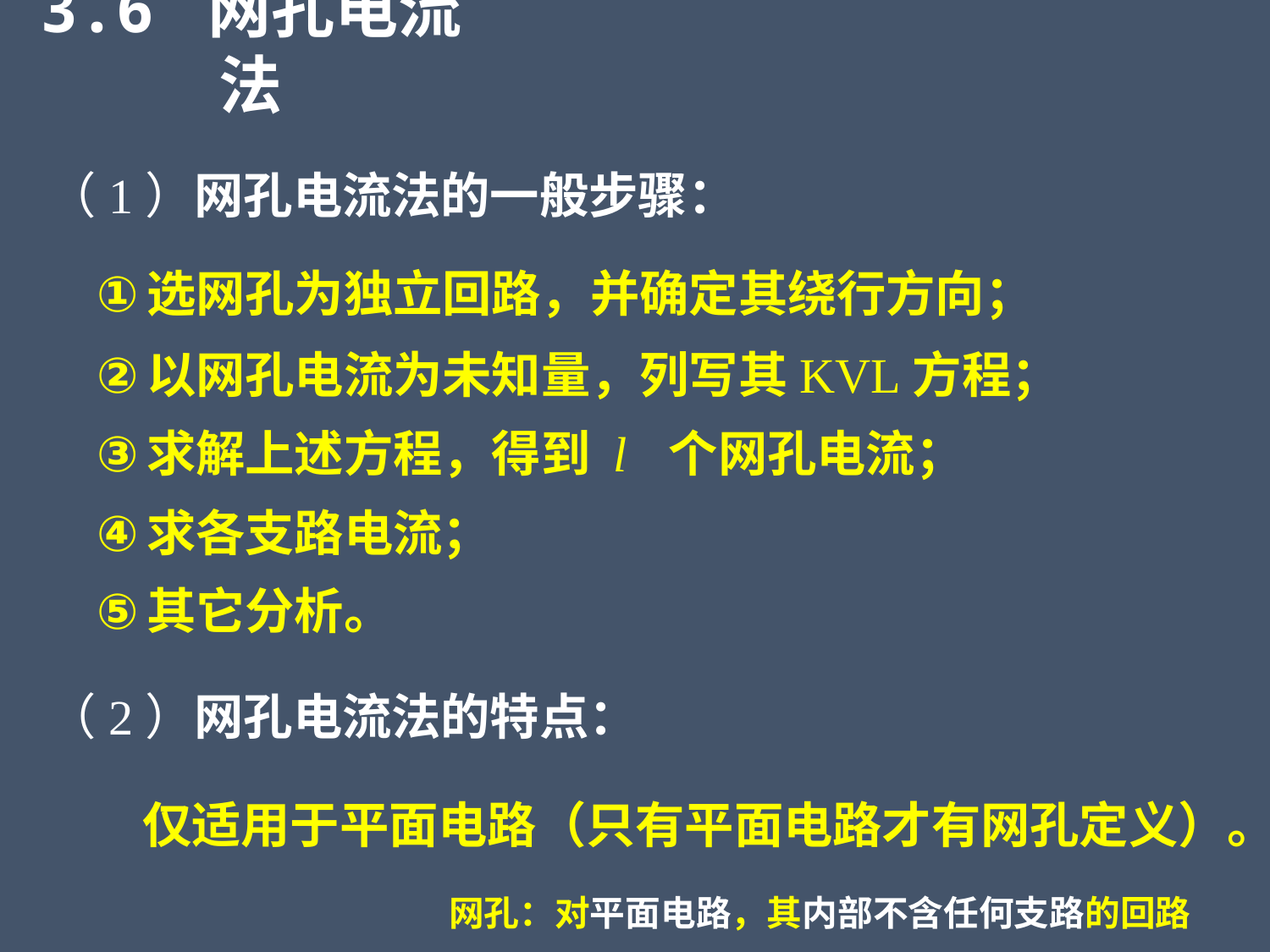

3.6 网孔电流法
（1）网孔电流法的一般步骤：
选网孔为独立回路，并确定其绕行方向；
以网孔电流为未知量，列写其KVL方程；
求解上述方程，得到 l 个网孔电流；
求各支路电流；
其它分析。
（2）网孔电流法的特点：
仅适用于平面电路（只有平面电路才有网孔定义）。
网孔：对平面电路，其内部不含任何支路的回路